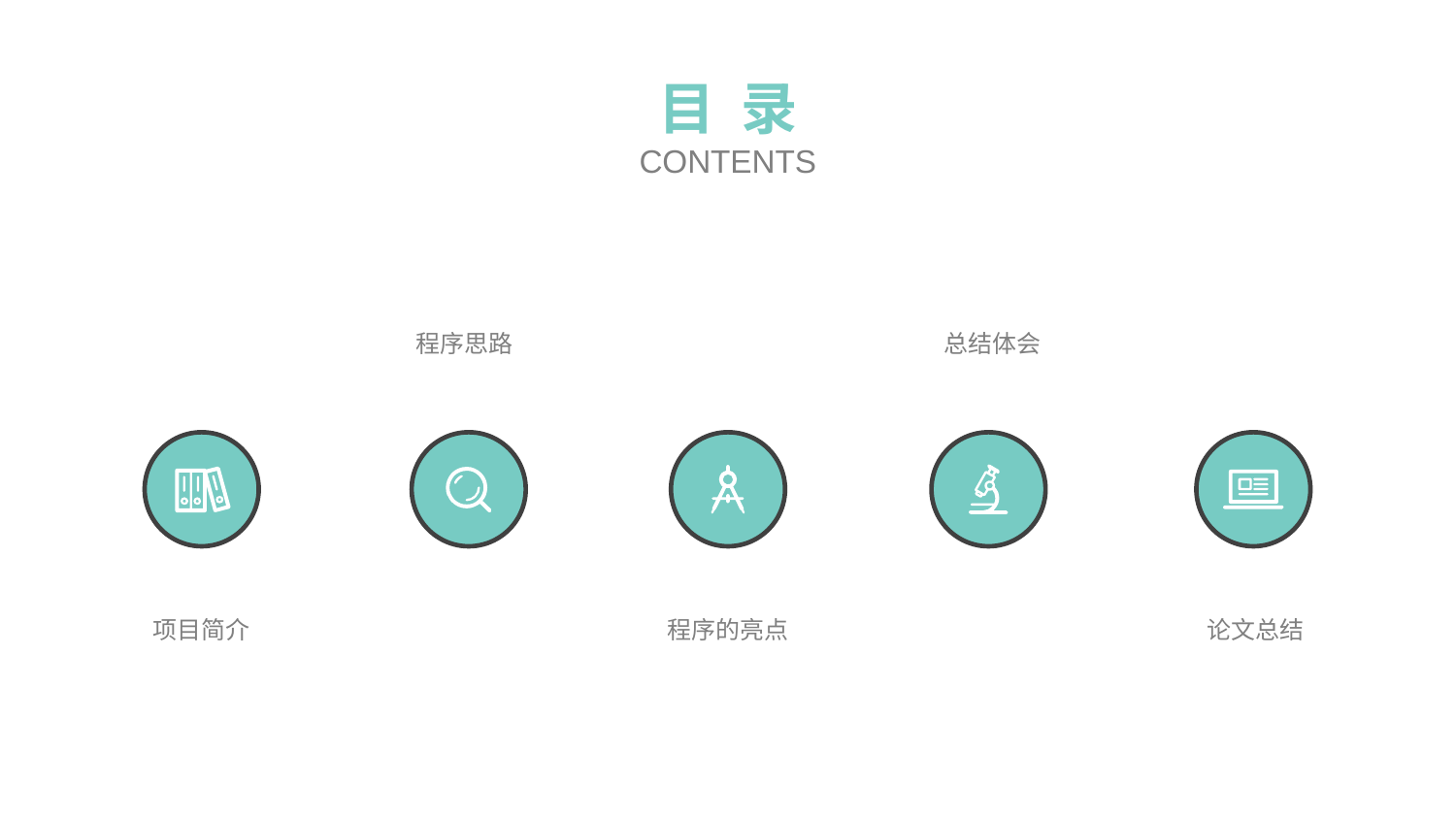

目  录
CONTENTS
程序思路
总结体会

项目简介
程序的亮点
论文总结